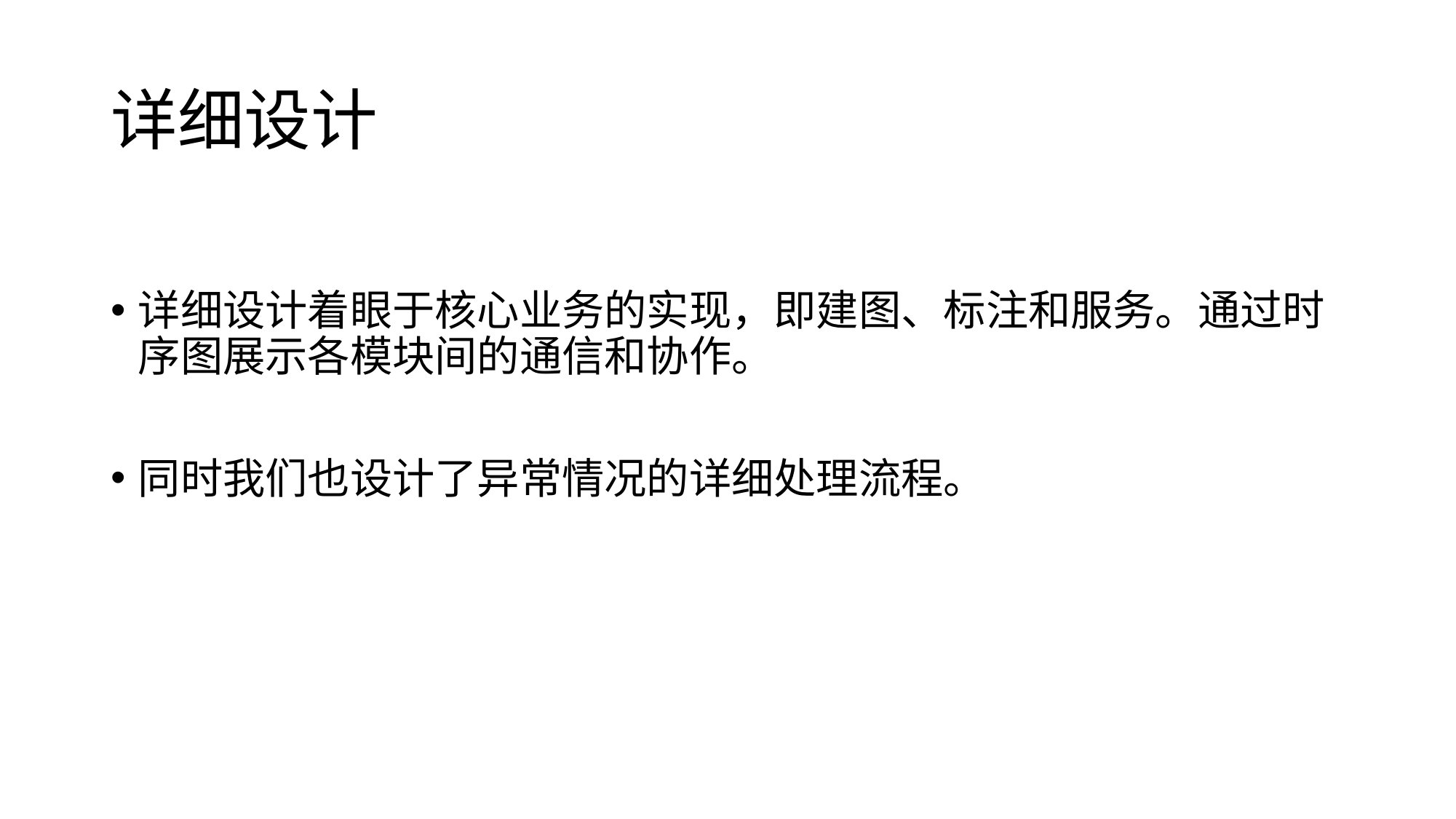

# 详细设计

详细设计着眼于核心业务的实现，即建图、标注和服务。通过时序图展示各模块间的通信和协作。

同时我们也设计了异常情况的详细处理流程。